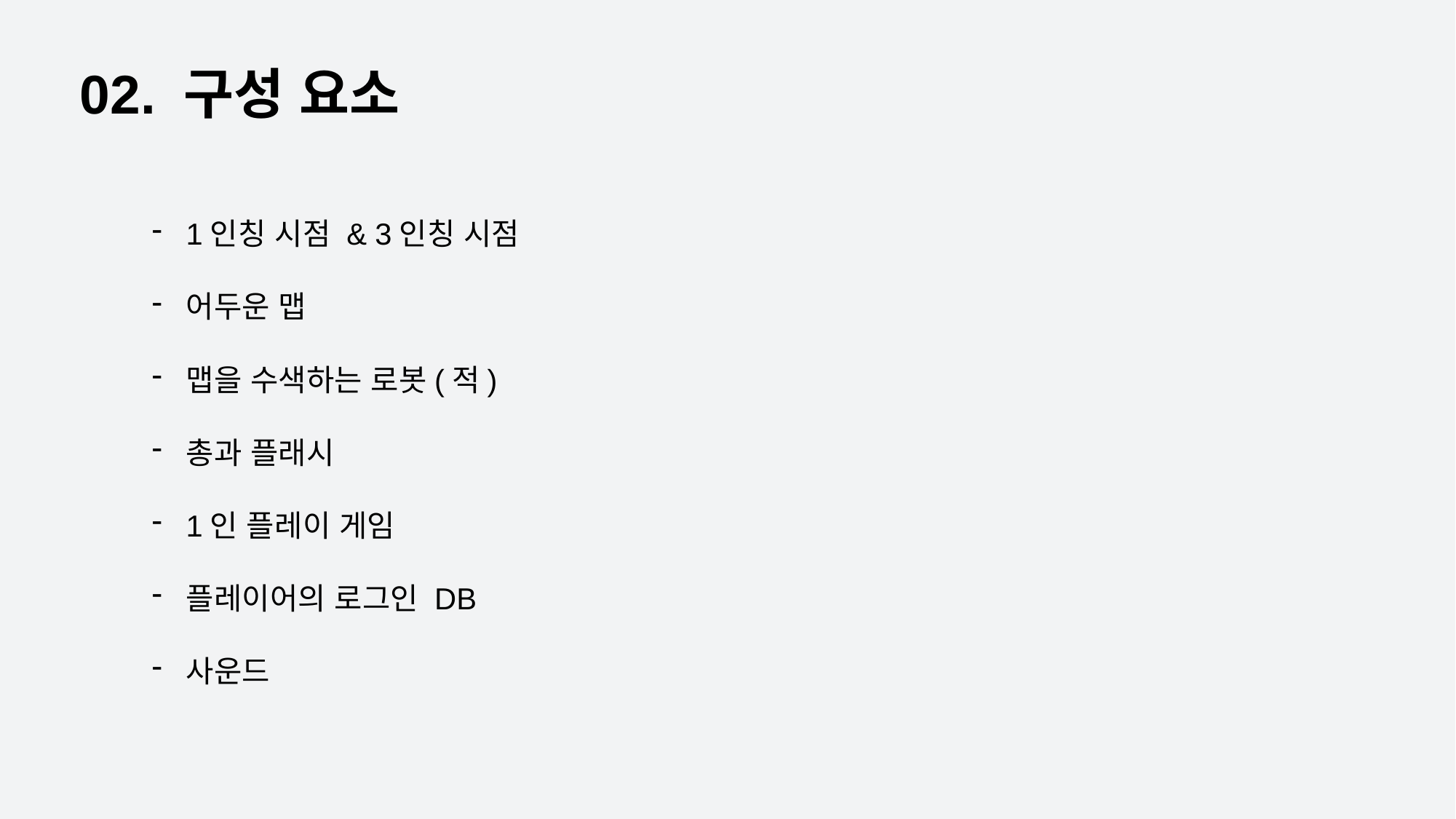

02. 구성 요소
1인칭 시점 & 3인칭 시점
어두운 맵
맵을 수색하는 로봇(적)
총과 플래시
1인 플레이 게임
플레이어의 로그인 DB
사운드